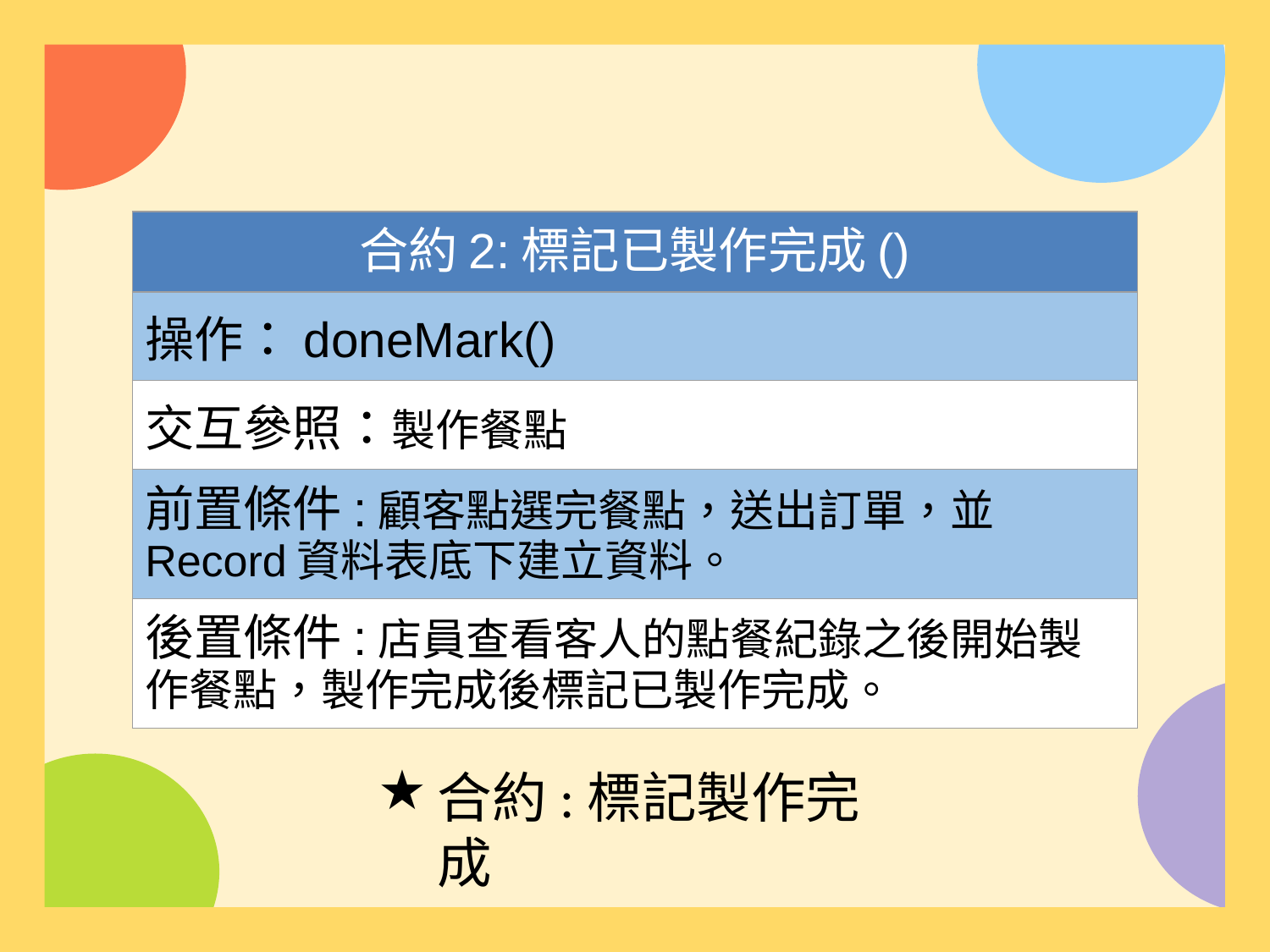

| 合約2:標記已製作完成() |
| --- |
| 操作：doneMark() |
| 交互參照：製作餐點 |
| 前置條件:顧客點選完餐點，送出訂單，並Record資料表底下建立資料。 |
| 後置條件:店員查看客人的點餐紀錄之後開始製作餐點，製作完成後標記已製作完成。 |

合約:標記製作完成